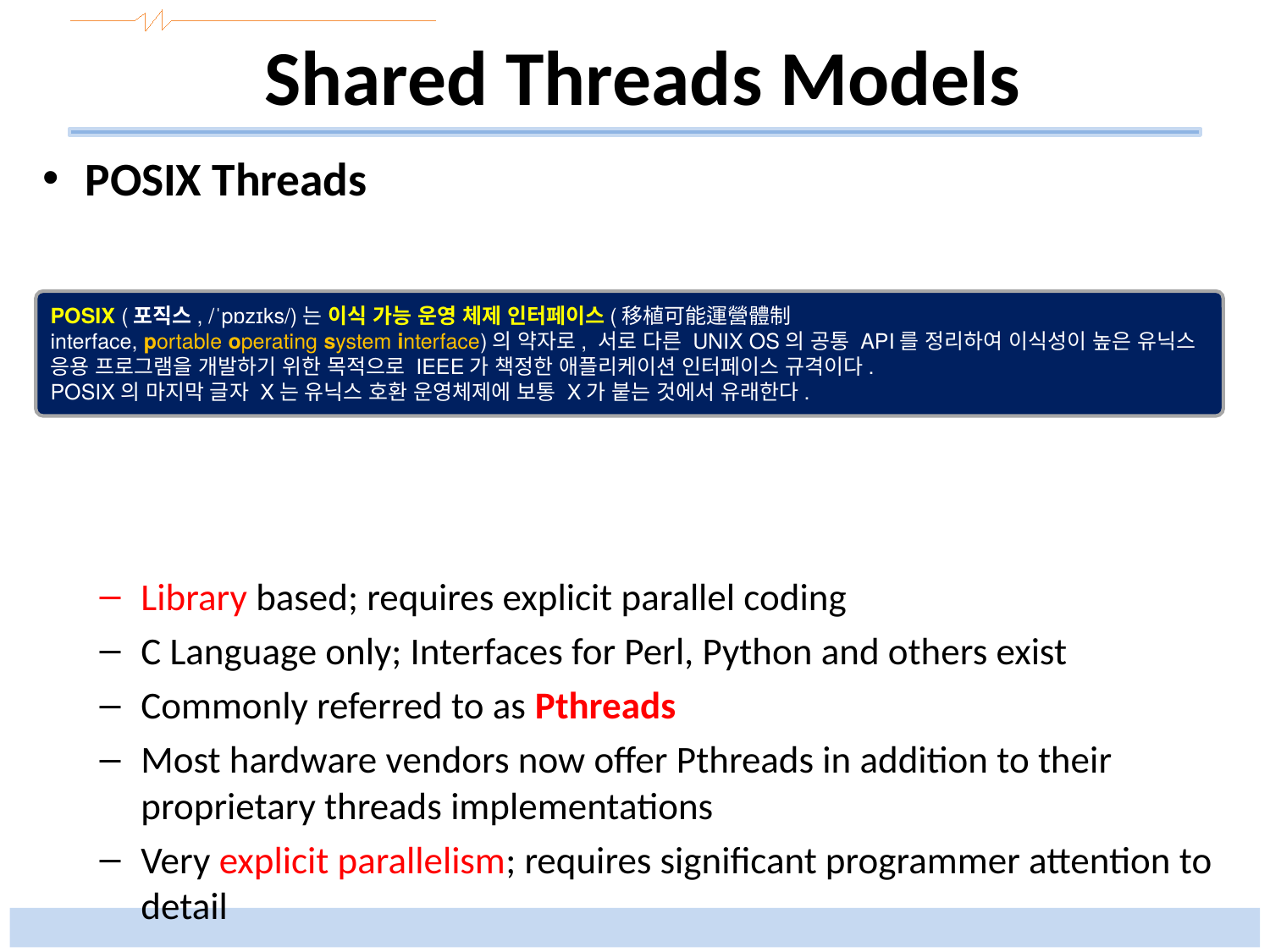

# Shared Threads Models
POSIX Threads

Library based; requires explicit parallel coding
C Language only; Interfaces for Perl, Python and others exist
Commonly referred to as Pthreads
Most hardware vendors now offer Pthreads in addition to their proprietary threads implementations
Very explicit parallelism; requires significant programmer attention to detail
POSIX (포직스, /ˈpɒzɪks/)는 이식 가능 운영 체제 인터페이스(移植可能運營體制 interface, portable operating system interface)의 약자로, 서로 다른 UNIX OS의 공통 API를 정리하여 이식성이 높은 유닉스 응용 프로그램을 개발하기 위한 목적으로 IEEE가 책정한 애플리케이션 인터페이스 규격이다.
POSIX의 마지막 글자 X는 유닉스 호환 운영체제에 보통 X가 붙는 것에서 유래한다.